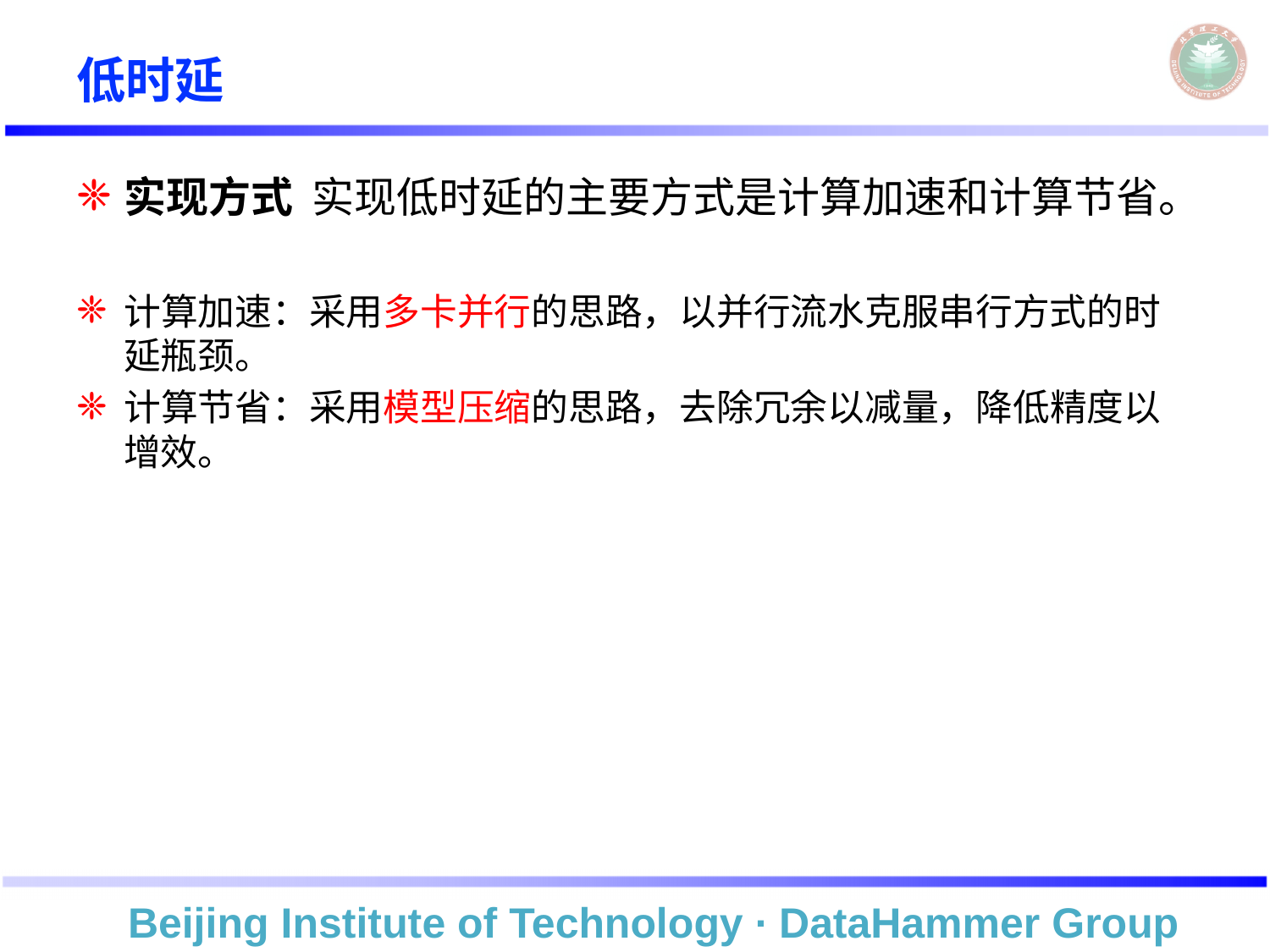

# 低时延
实现方式  实现低时延的主要方式是计算加速和计算节省。

计算加速：采用多卡并行的思路，以并行流水克服串行方式的时延瓶颈。
计算节省：采用模型压缩的思路，去除冗余以减量，降低精度以增效。